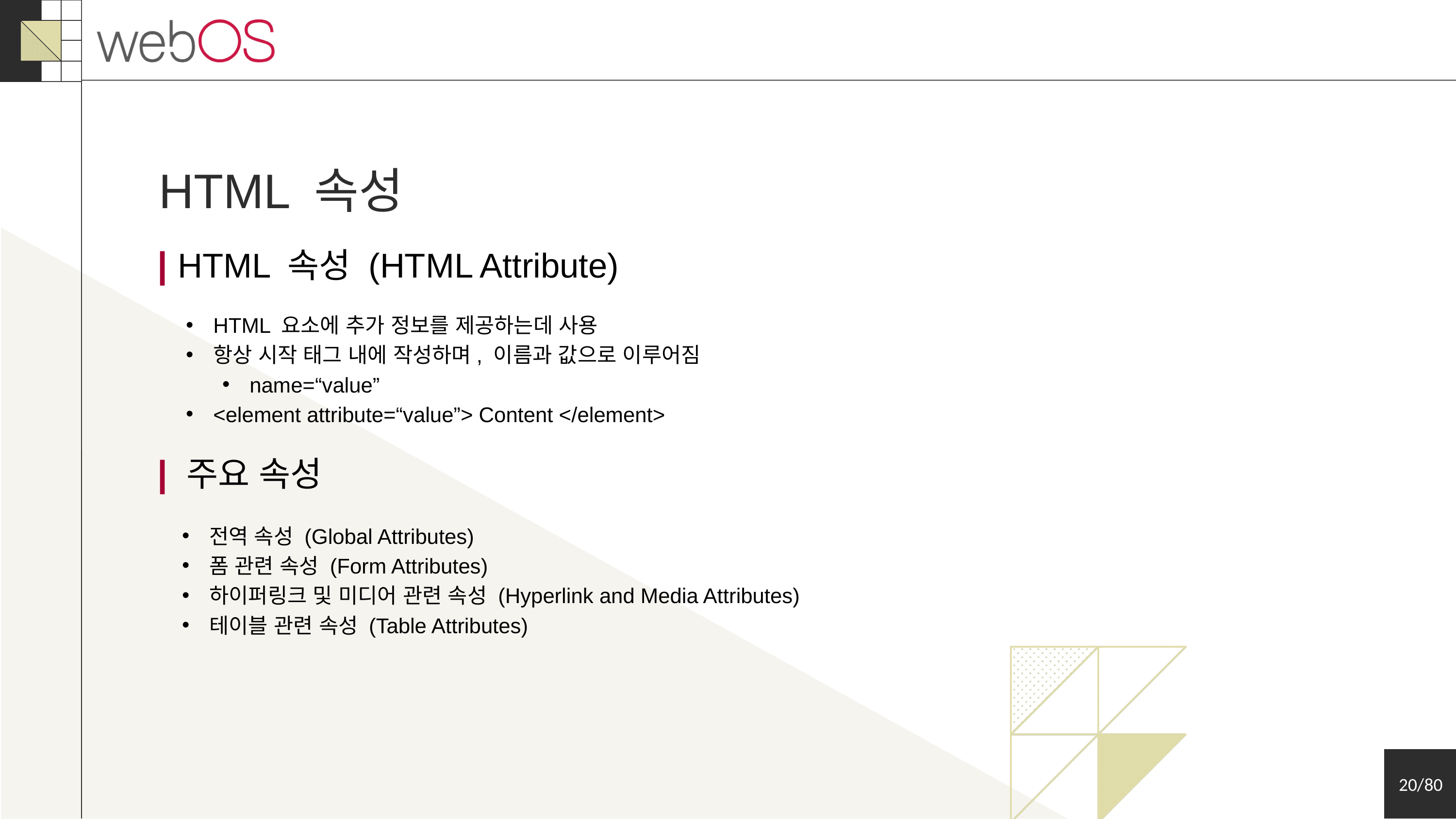

HTML 속성
| HTML 속성 (HTML Attribute)
HTML 요소에 추가 정보를 제공하는데 사용
항상 시작 태그 내에 작성하며, 이름과 값으로 이루어짐
name=“value”
<element attribute=“value”> Content </element>
| 주요 속성

전역 속성 (Global Attributes)
폼 관련 속성 (Form Attributes)
하이퍼링크 및 미디어 관련 속성 (Hyperlink and Media Attributes)
테이블 관련 속성 (Table Attributes)

20/80